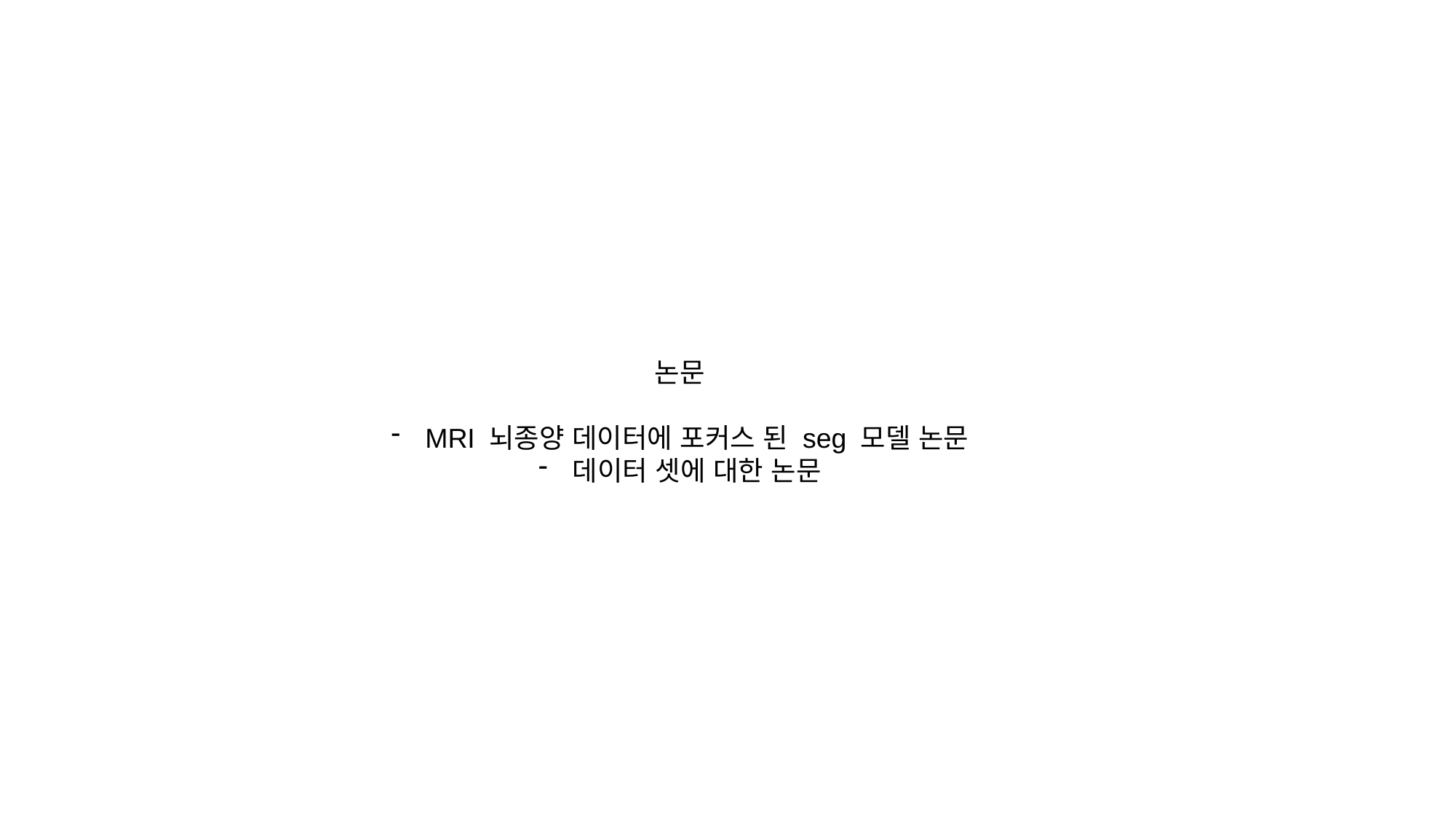

논문

MRI 뇌종양 데이터에 포커스 된 seg 모델 논문
데이터 셋에 대한 논문